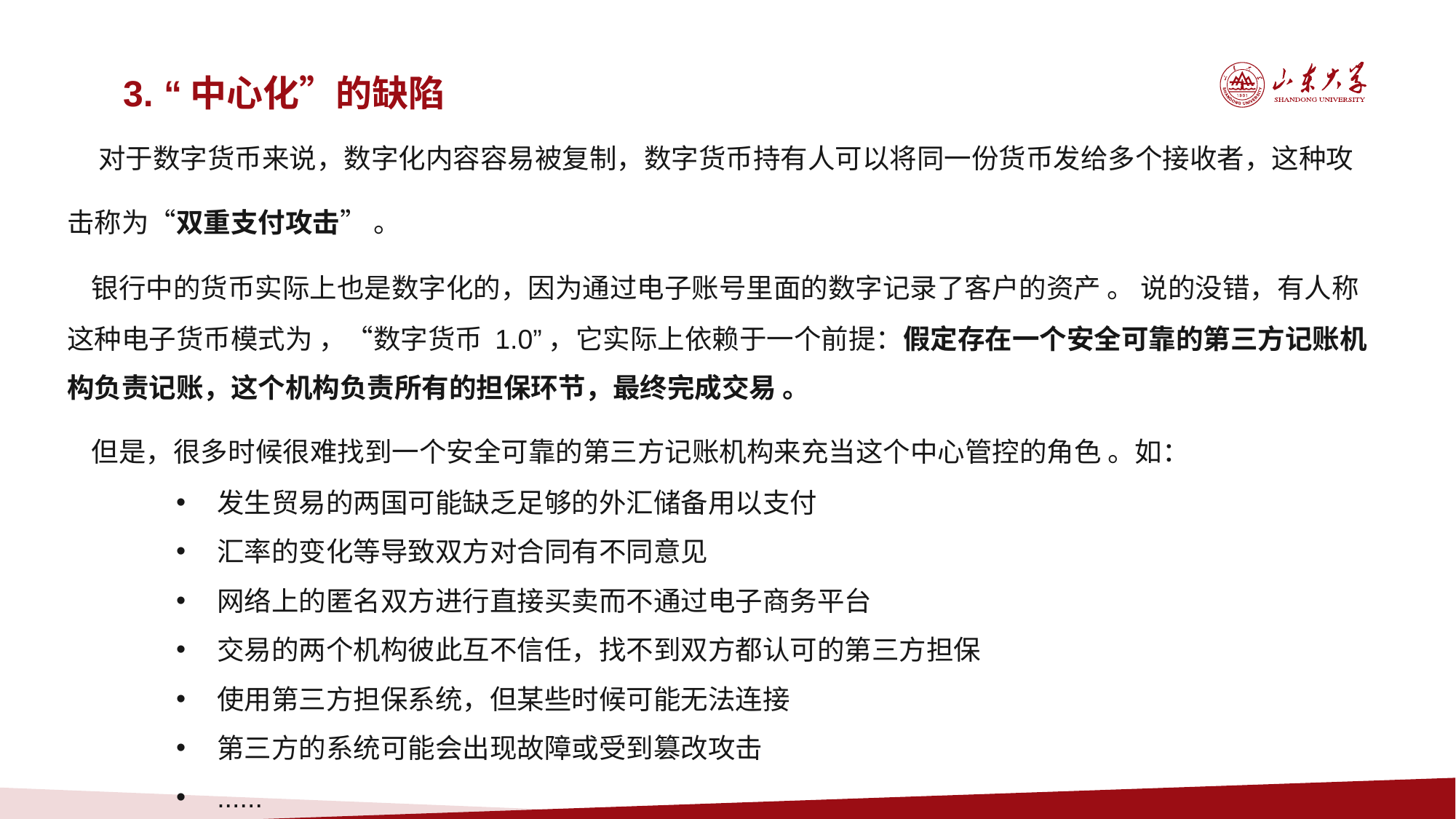

3. “中心化”的缺陷
    对于数字货币来说，数字化内容容易被复制，数字货币持有人可以将同一份货币发给多个接收者，这种攻击称为“双重支付攻击” 。
   银行中的货币实际上也是数字化的，因为通过电子账号里面的数字记录了客户的资产 。 说的没错，有人称这种电子货币模式为 ，“数字货币 1.0”，它实际上依赖于一个前提：假定存在一个安全可靠的第三方记账机构负责记账，这个机构负责所有的担保环节，最终完成交易 。
    但是，很多时候很难找到一个安全可靠的第三方记账机构来充当这个中心管控的角色 。如：
发生贸易的两国可能缺乏足够的外汇储备用以支付
汇率的变化等导致双方对合同有不同意见
网络上的匿名双方进行直接买卖而不通过电子商务平台
交易的两个机构彼此互不信任，找不到双方都认可的第三方担保
使用第三方担保系统，但某些时候可能无法连接
第三方的系统可能会出现故障或受到篡改攻击
......